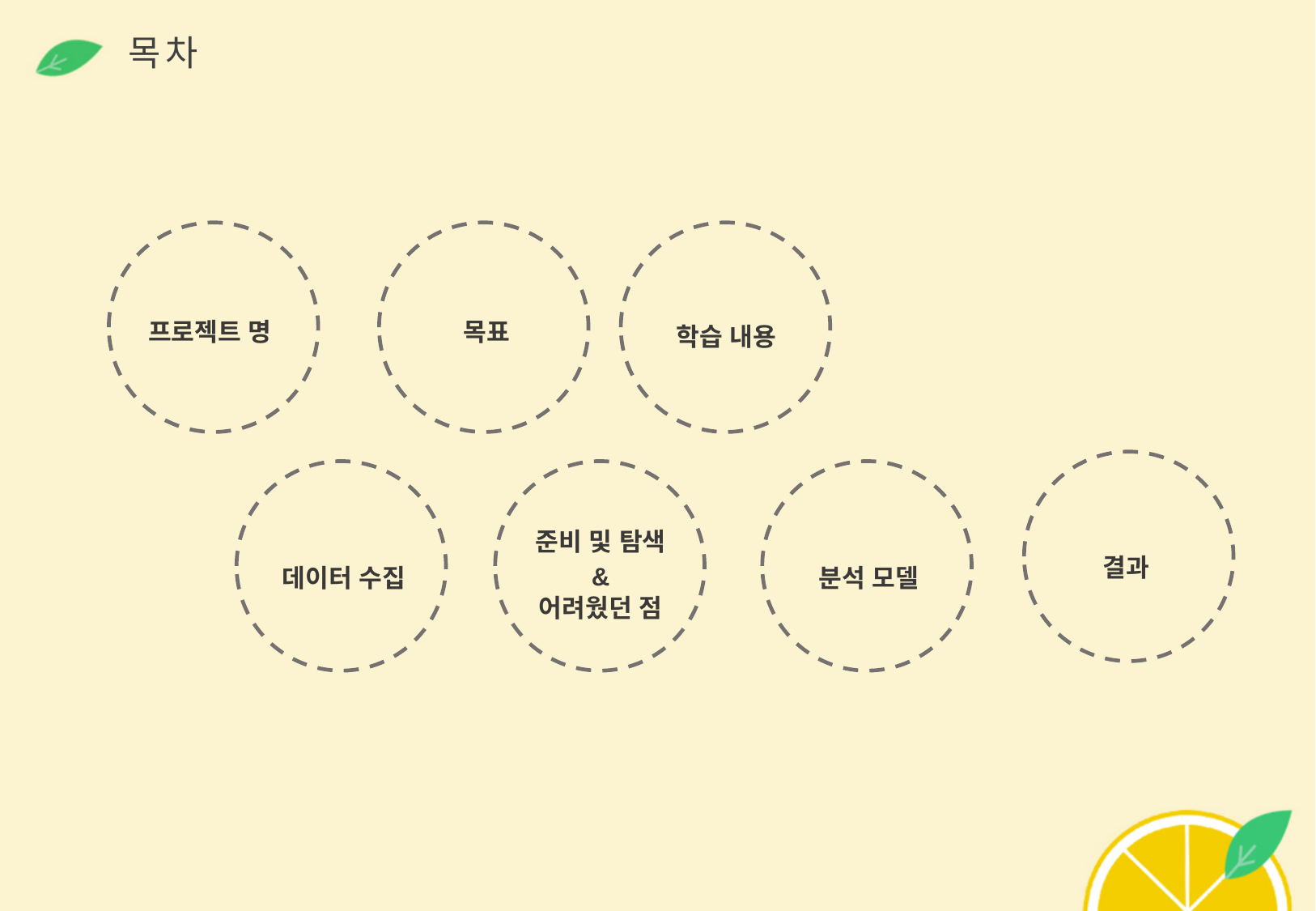

목 차

프로젝트 명
목표
학습 내용

준비 및 탐색
결과
&
데이터 수집
분석 모델
어려웠던 점